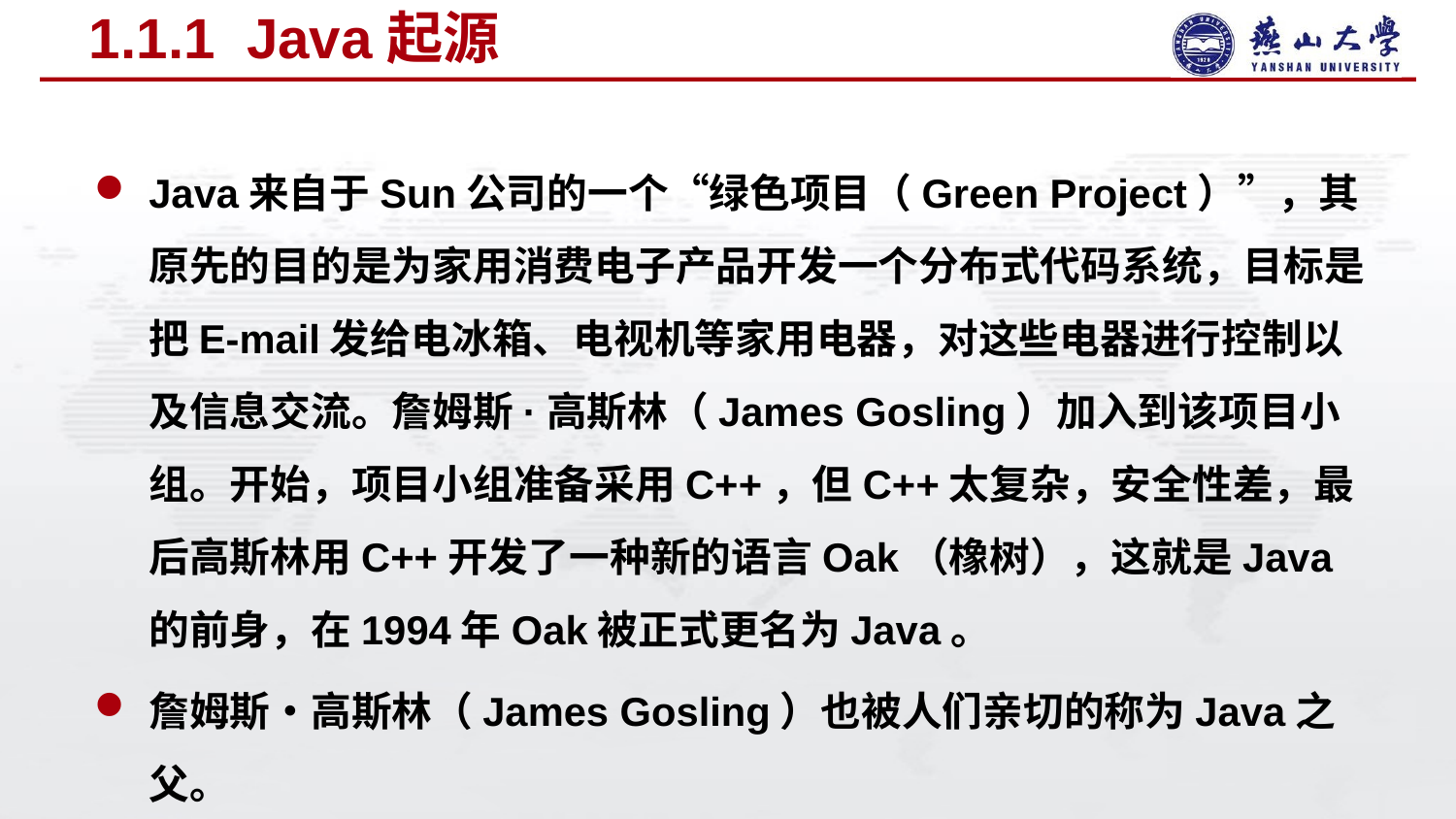

# 1.1.1  Java起源
Java来自于Sun公司的一个“绿色项目（Green Project）”，其原先的目的是为家用消费电子产品开发一个分布式代码系统，目标是把E-mail发给电冰箱、电视机等家用电器，对这些电器进行控制以及信息交流。詹姆斯·高斯林（James Gosling）加入到该项目小组。开始，项目小组准备采用C++，但C++太复杂，安全性差，最后高斯林用C++开发了一种新的语言Oak（橡树），这就是Java的前身，在1994年Oak被正式更名为Java。
詹姆斯•高斯林（James Gosling）也被人们亲切的称为Java之父。